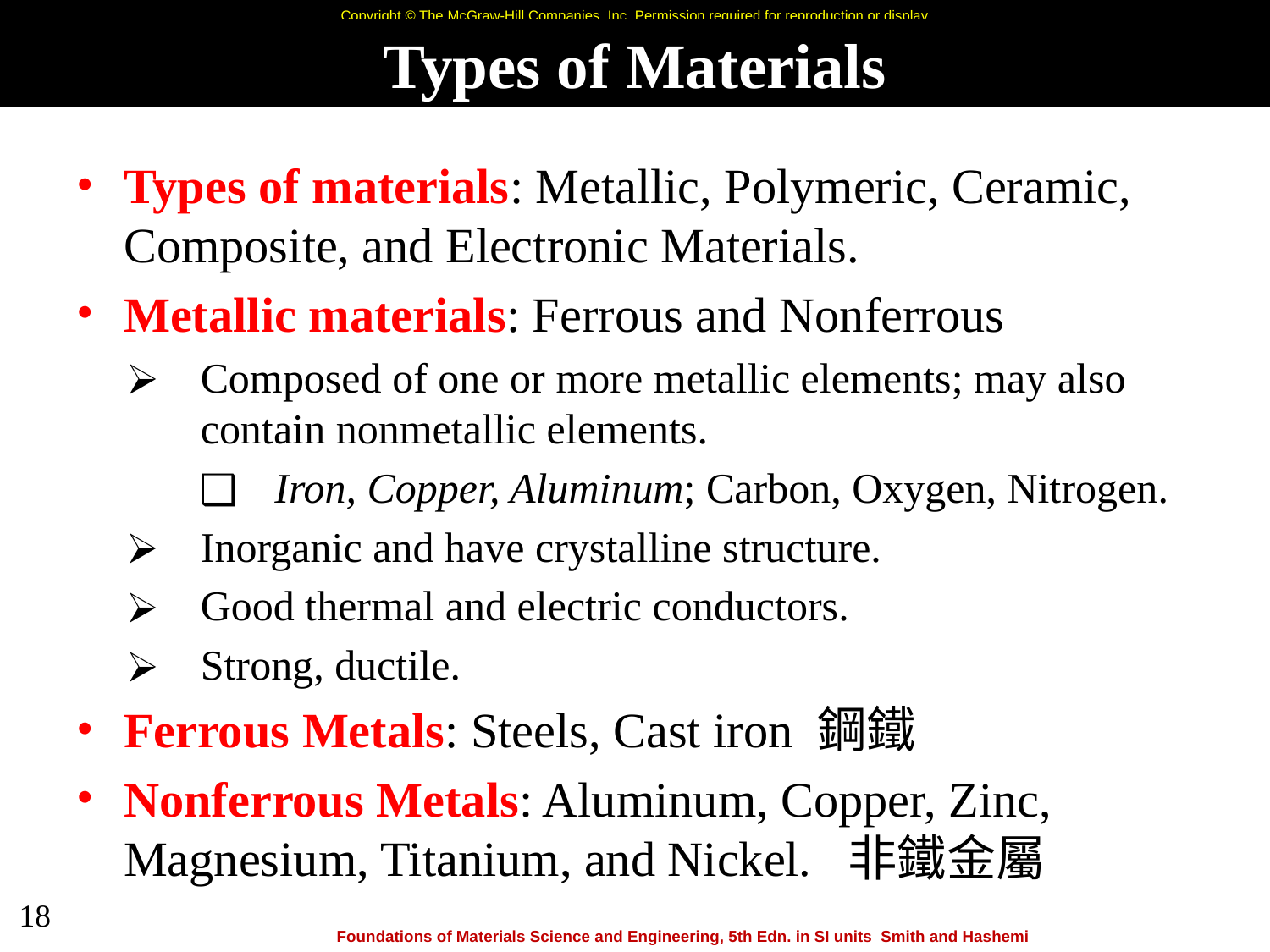

# Types of Materials
Types of materials: Metallic, Polymeric, Ceramic, Composite, and Electronic Materials.
Metallic materials: Ferrous and Nonferrous
Composed of one or more metallic elements; may also contain nonmetallic elements.
Iron, Copper, Aluminum; Carbon, Oxygen, Nitrogen.
Inorganic and have crystalline structure.
Good thermal and electric conductors.
Strong, ductile.
Ferrous Metals: Steels, Cast iron 鋼鐵
Nonferrous Metals: Aluminum, Copper, Zinc, Magnesium, Titanium, and Nickel.  非鐵金屬

18